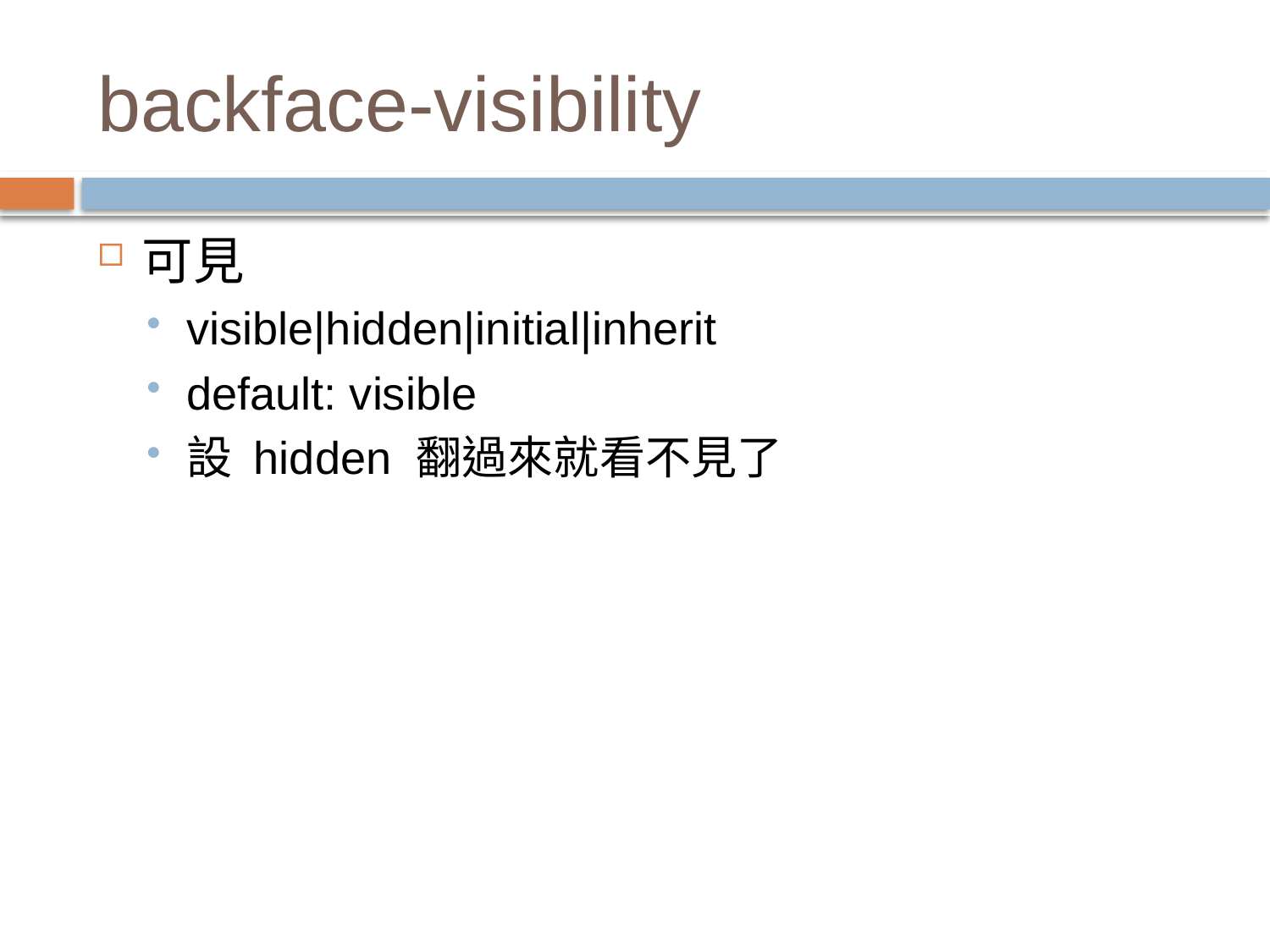

# backface-visibility
可見
visible|hidden|initial|inherit
default: visible
設 hidden 翻過來就看不見了